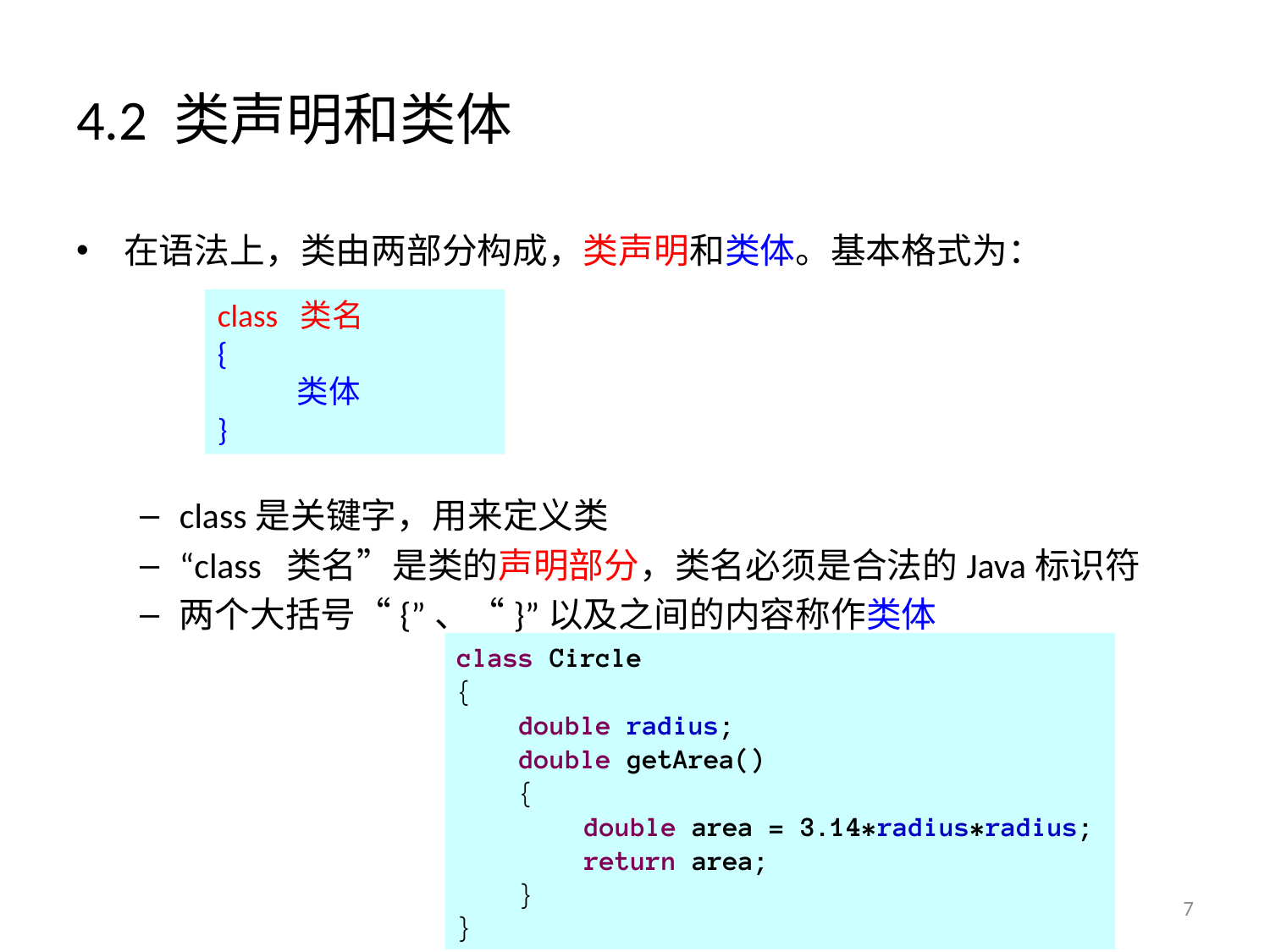

# 4.2 类声明和类体
在语法上，类由两部分构成，类声明和类体。基本格式为：

class是关键字，用来定义类
“class  类名”是类的声明部分，类名必须是合法的Java标识符
两个大括号“{”、“}”以及之间的内容称作类体

class  类名
{
          类体
}
class Circle
{
    double radius;
    double getArea()
    {
	double area = 3.14*radius*radius;
	return area;
    }
}
7